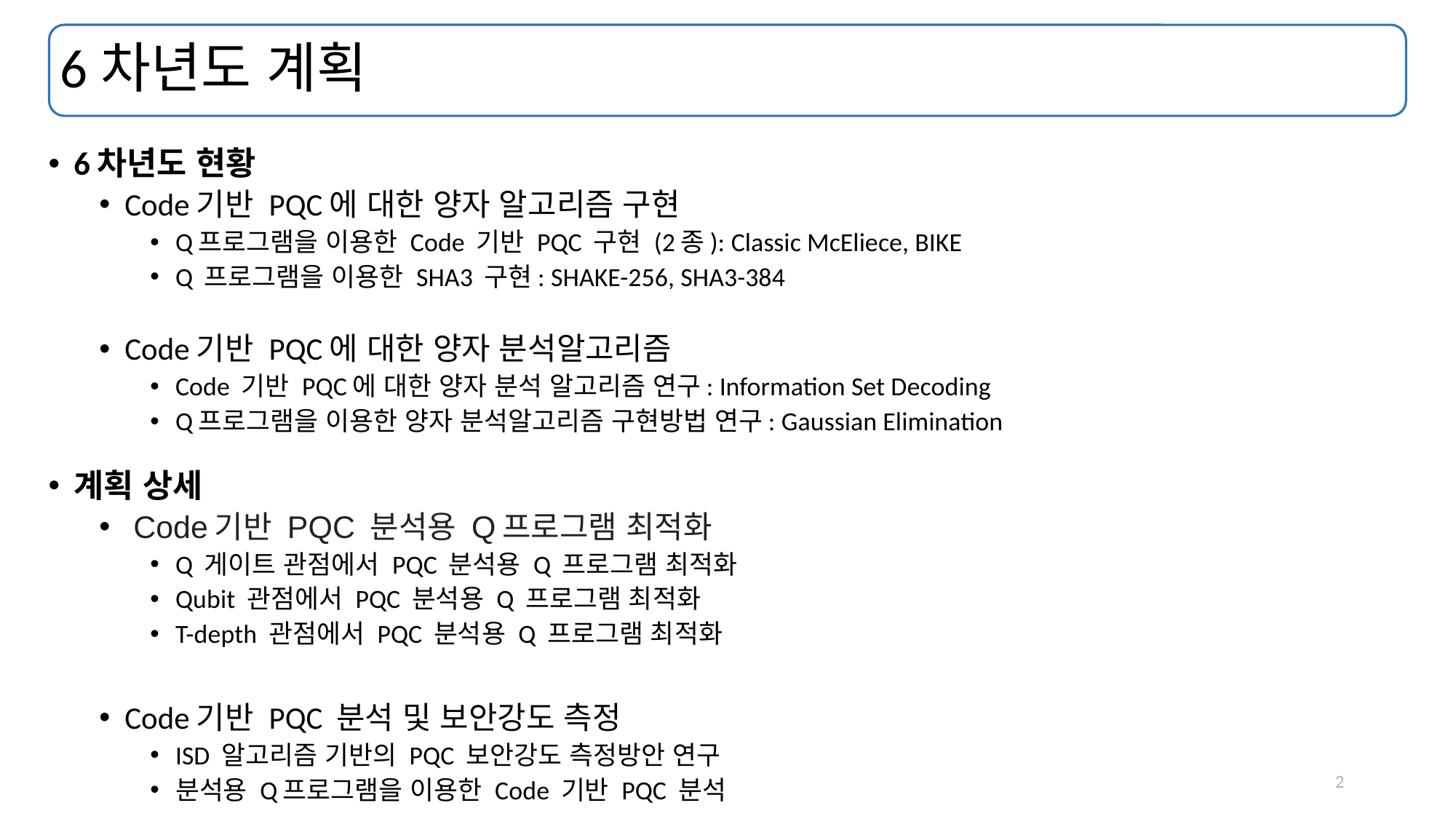

# 6차년도 계획
6차년도 현황
Code기반 PQC에 대한 양자 알고리즘 구현
Q프로그램을 이용한 Code 기반 PQC 구현 (2종): Classic McEliece, BIKE
Q 프로그램을 이용한 SHA3 구현: SHAKE-256, SHA3-384

Code기반 PQC에 대한 양자 분석알고리즘
Code 기반 PQC에 대한 양자 분석 알고리즘 연구: Information Set Decoding
Q프로그램을 이용한 양자 분석알고리즘 구현방법 연구: Gaussian Elimination

계획 상세
 Code기반 PQC 분석용 Q프로그램 최적화
Q 게이트 관점에서 PQC 분석용 Q 프로그램 최적화
Qubit 관점에서 PQC 분석용 Q 프로그램 최적화
T-depth 관점에서 PQC 분석용 Q 프로그램 최적화

Code기반 PQC 분석 및 보안강도 측정
ISD 알고리즘 기반의 PQC 보안강도 측정방안 연구
분석용 Q프로그램을 이용한 Code 기반 PQC 분석

2